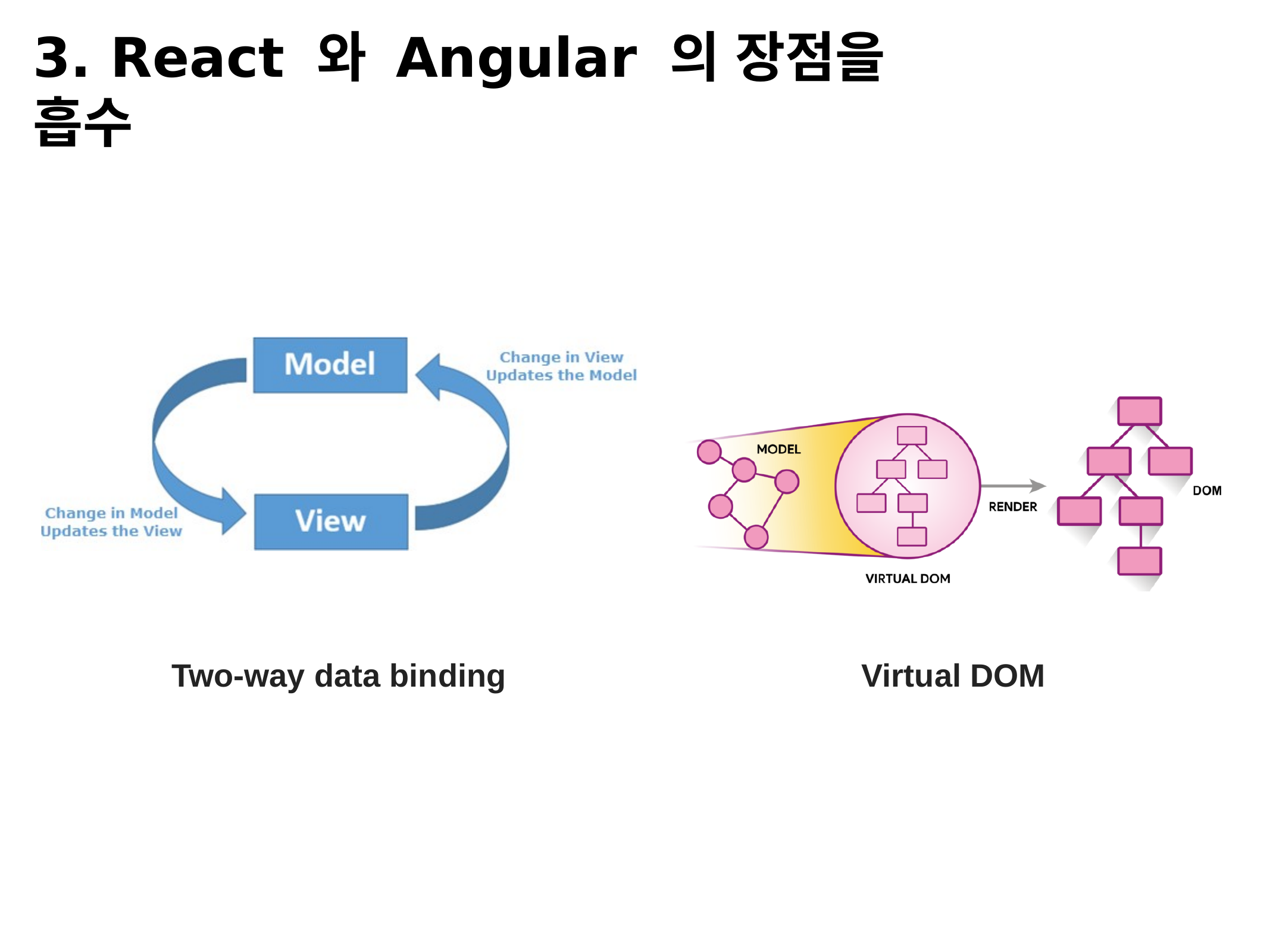

3. React 와 Angular 의 장점을 흡수

Two-way data binding
Virtual DOM
²018.0².²0
%P JU! 7VF.KT 0QFO 4FNJOBS